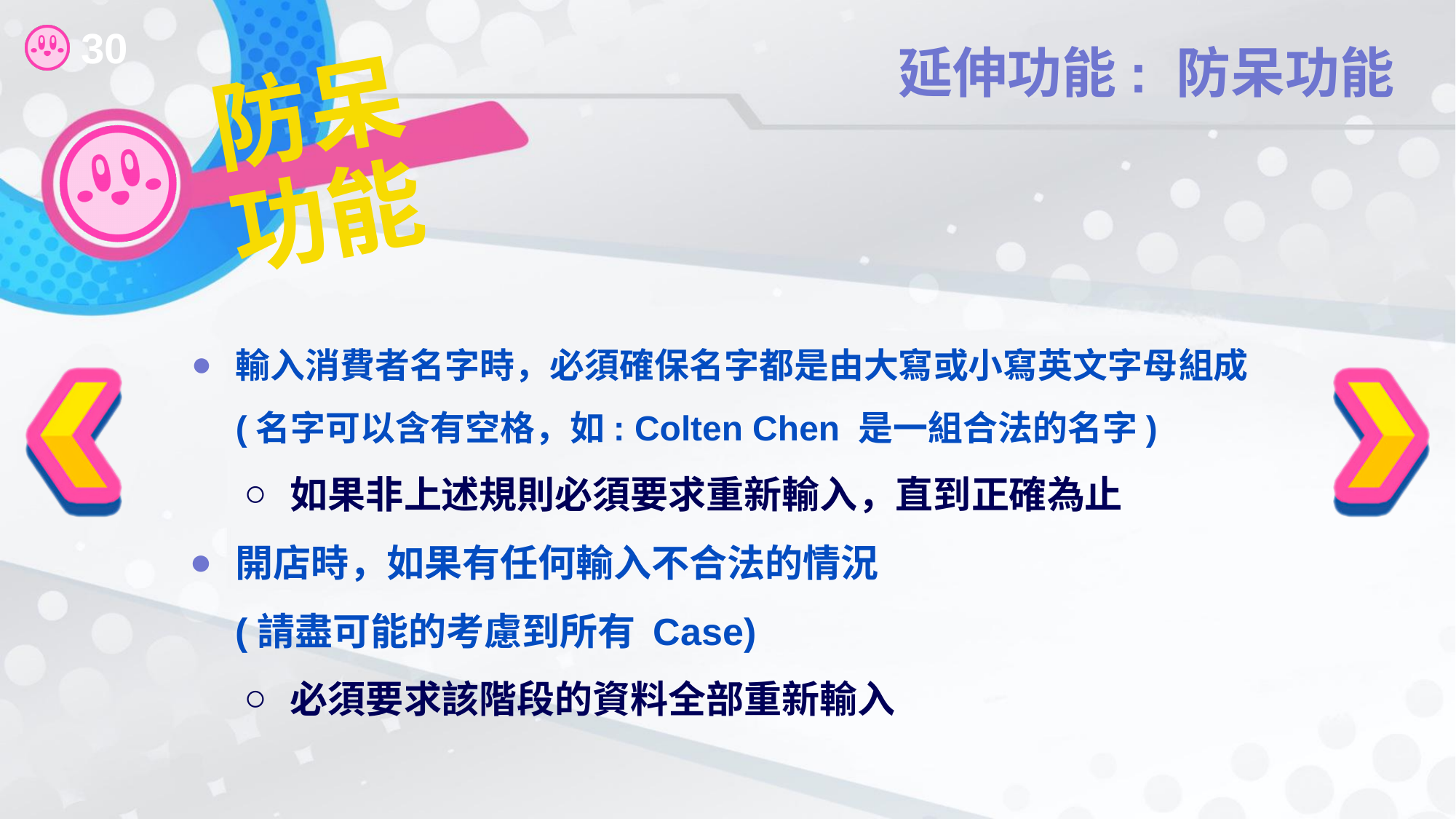

延伸功能: 防呆功能
# 防呆功能
輸入消費者名字時，必須確保名字都是由大寫或小寫英文字母組成
(名字可以含有空格，如: Colten Chen 是一組合法的名字)
如果非上述規則必須要求重新輸入，直到正確為止
開店時，如果有任何輸入不合法的情況
(請盡可能的考慮到所有 Case)
必須要求該階段的資料全部重新輸入